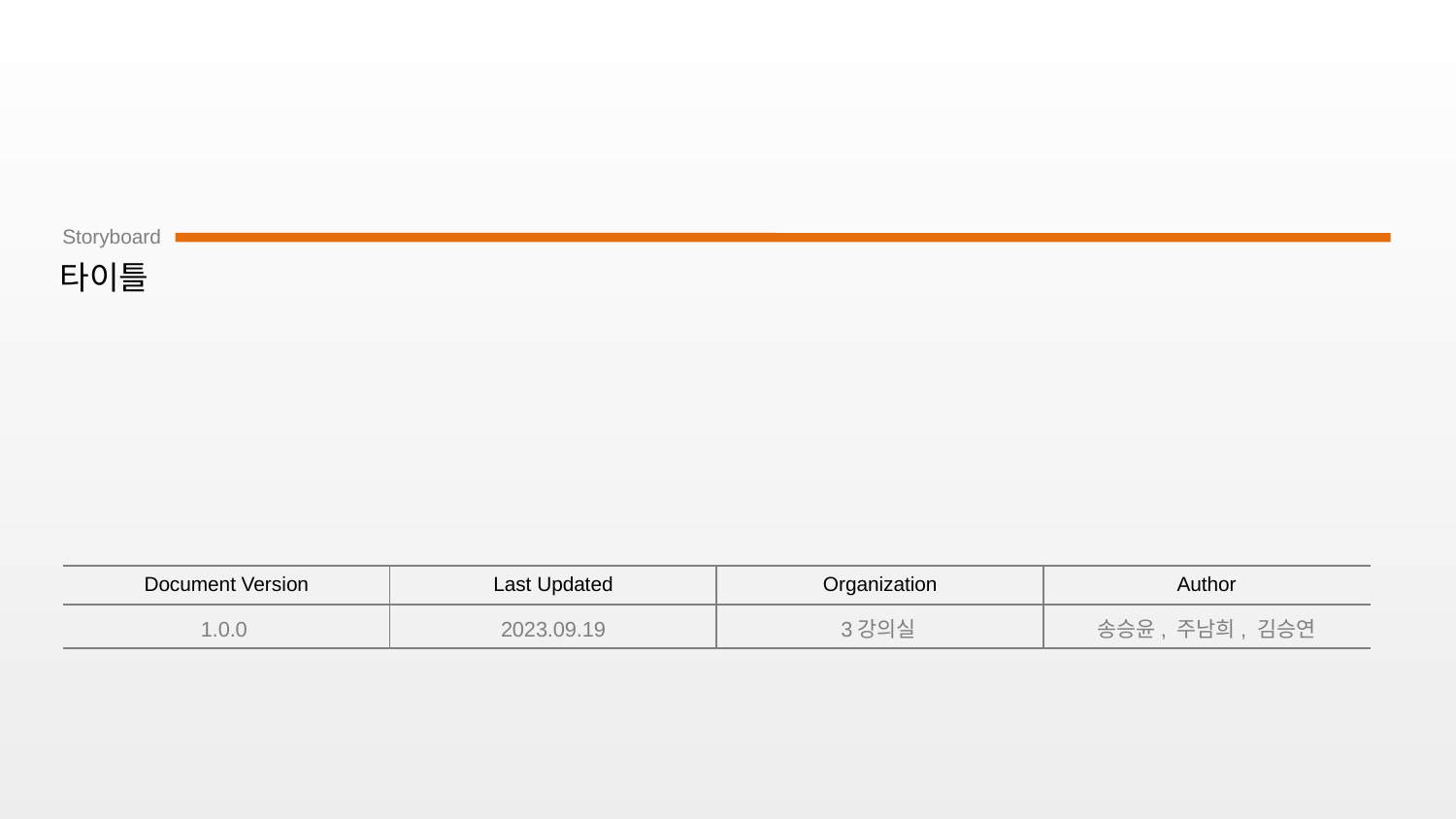

# 타이틀
1.0.0
2023.09.19
3강의실
송승윤, 주남희, 김승연